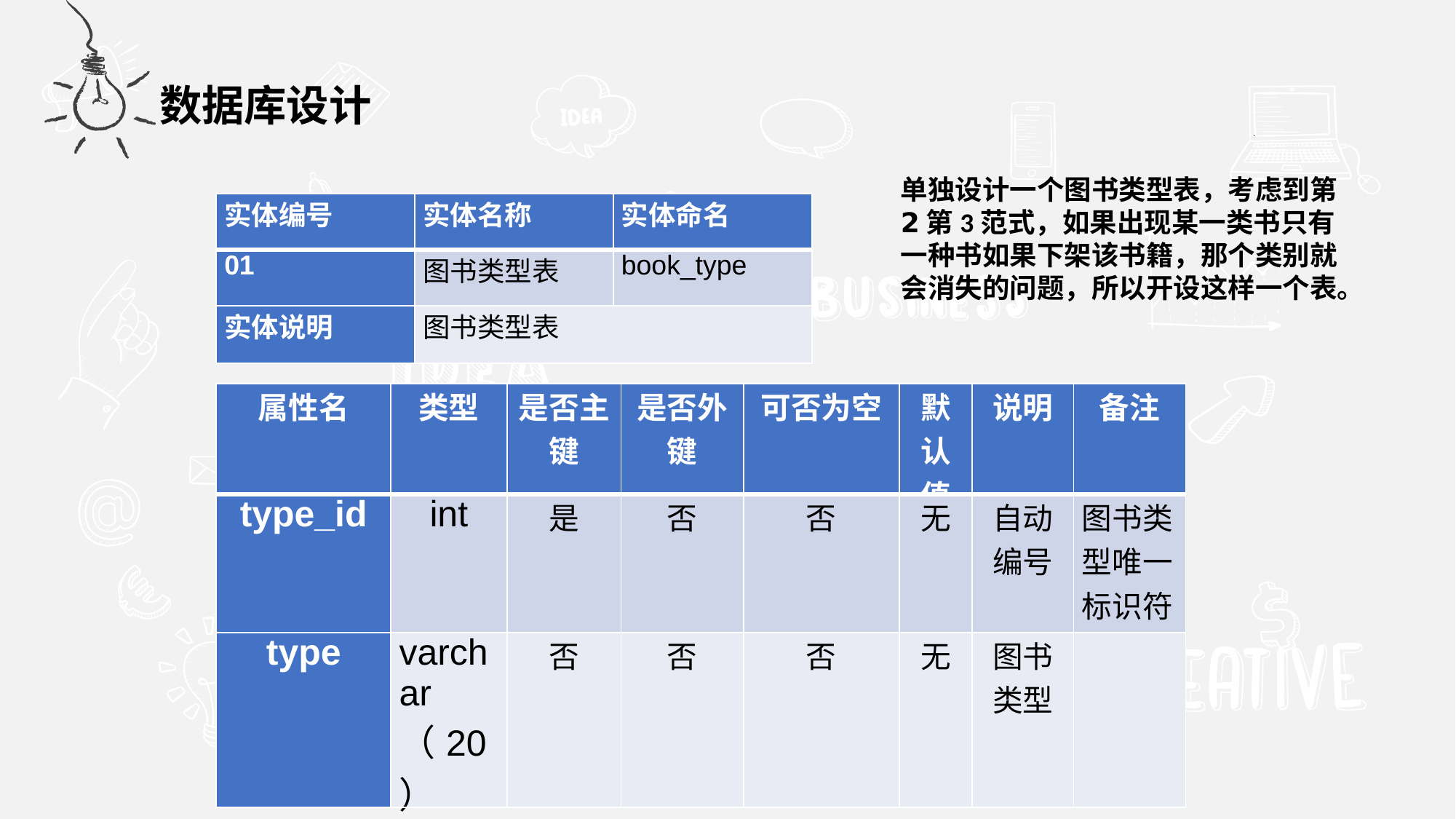

数据库设计
单独设计一个图书类型表，考虑到第2第3范式，如果出现某一类书只有一种书如果下架该书籍，那个类别就会消失的问题，所以开设这样一个表。
| 实体编号 | 实体名称 | 实体命名 |
| --- | --- | --- |
| 01 | 图书类型表 | book\_type |
| 实体说明 | 图书类型表 |  |
| 属性名 | 类型 | 是否主键 | 是否外键 | 可否为空 | 默认值 | 说明 | 备注 |
| --- | --- | --- | --- | --- | --- | --- | --- |
| type\_id | int | 是 | 否 | 否 | 无 | 自动编号 | 图书类型唯一标识符 |
| type | varchar（20） | 否 | 否 | 否 | 无 | 图书类型 |  |